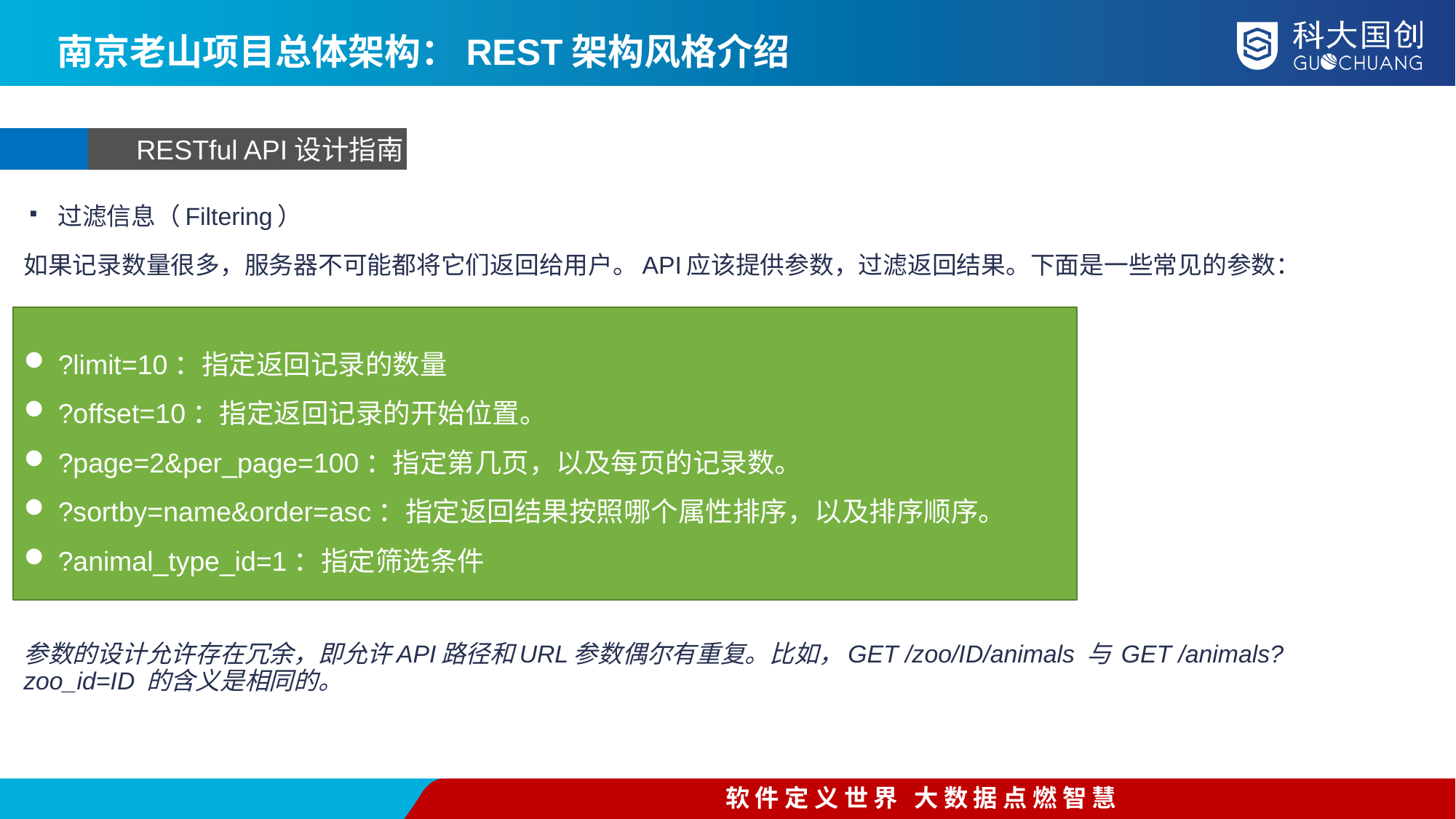

南京老山项目总体架构：REST架构风格介绍
RESTful API设计指南

过滤信息（Filtering）
如果记录数量很多，服务器不可能都将它们返回给用户。API应该提供参数，过滤返回结果。下面是一些常见的参数：

参数的设计允许存在冗余，即允许API路径和URL参数偶尔有重复。比如，GET /zoo/ID/animals 与 GET /animals?zoo_id=ID 的含义是相同的。

?limit=10：指定返回记录的数量
?offset=10：指定返回记录的开始位置。
?page=2&per_page=100：指定第几页，以及每页的记录数。
?sortby=name&order=asc：指定返回结果按照哪个属性排序，以及排序顺序。
?animal_type_id=1：指定筛选条件